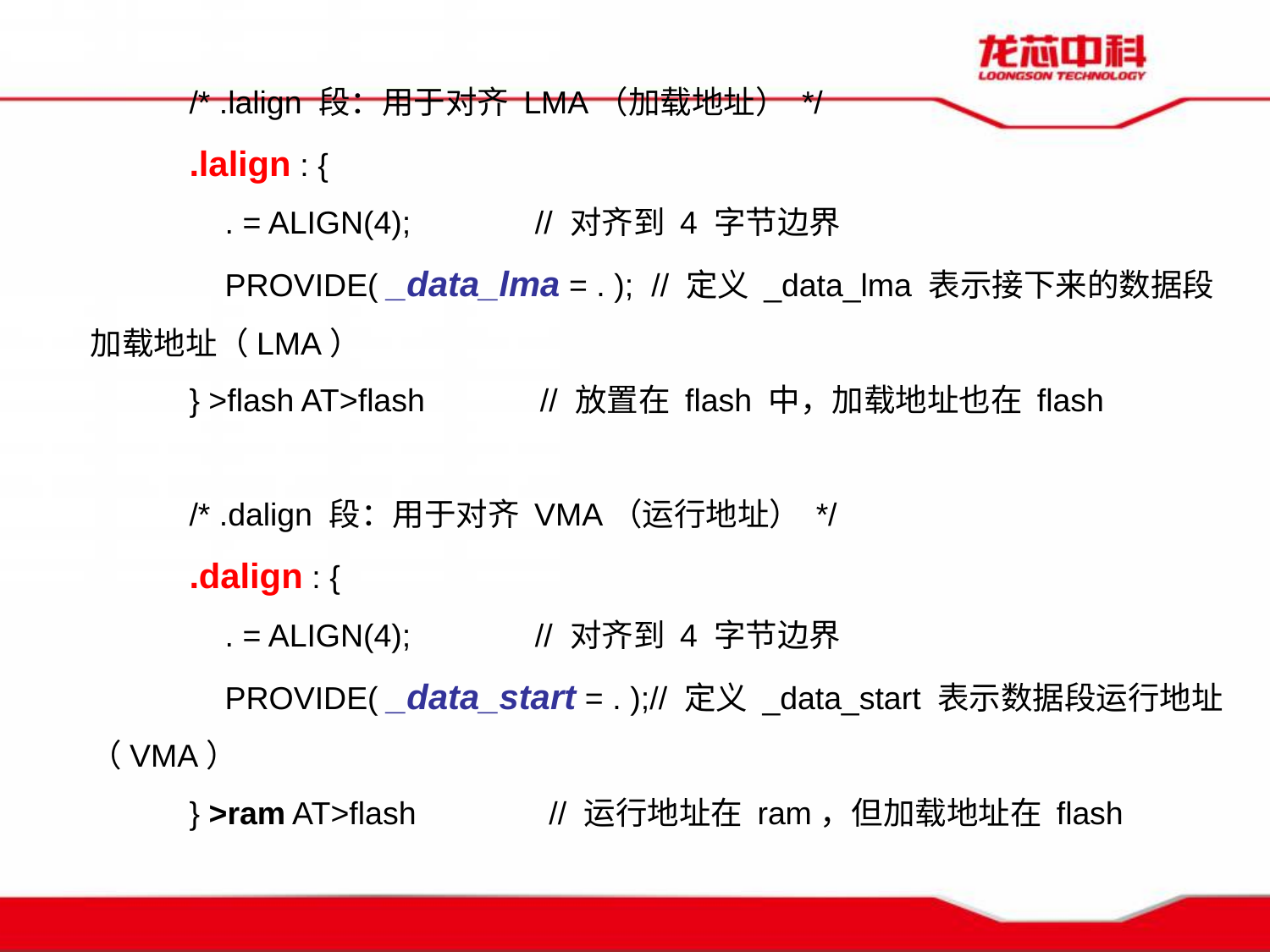

/* .lalign 段：用于对齐 LMA（加载地址） */
    .lalign : {
        . = ALIGN(4);              // 对齐到 4 字节边界
        PROVIDE( _data_lma = . );  // 定义 _data_lma 表示接下来的数据段加载地址（LMA）
    } >flash AT>flash             // 放置在 flash 中，加载地址也在 flash

    /* .dalign 段：用于对齐 VMA（运行地址） */
    .dalign : {
        . = ALIGN(4);              // 对齐到 4 字节边界
        PROVIDE( _data_start = . );// 定义 _data_start 表示数据段运行地址（VMA）
    } >ram AT>flash               // 运行地址在 ram，但加载地址在 flash